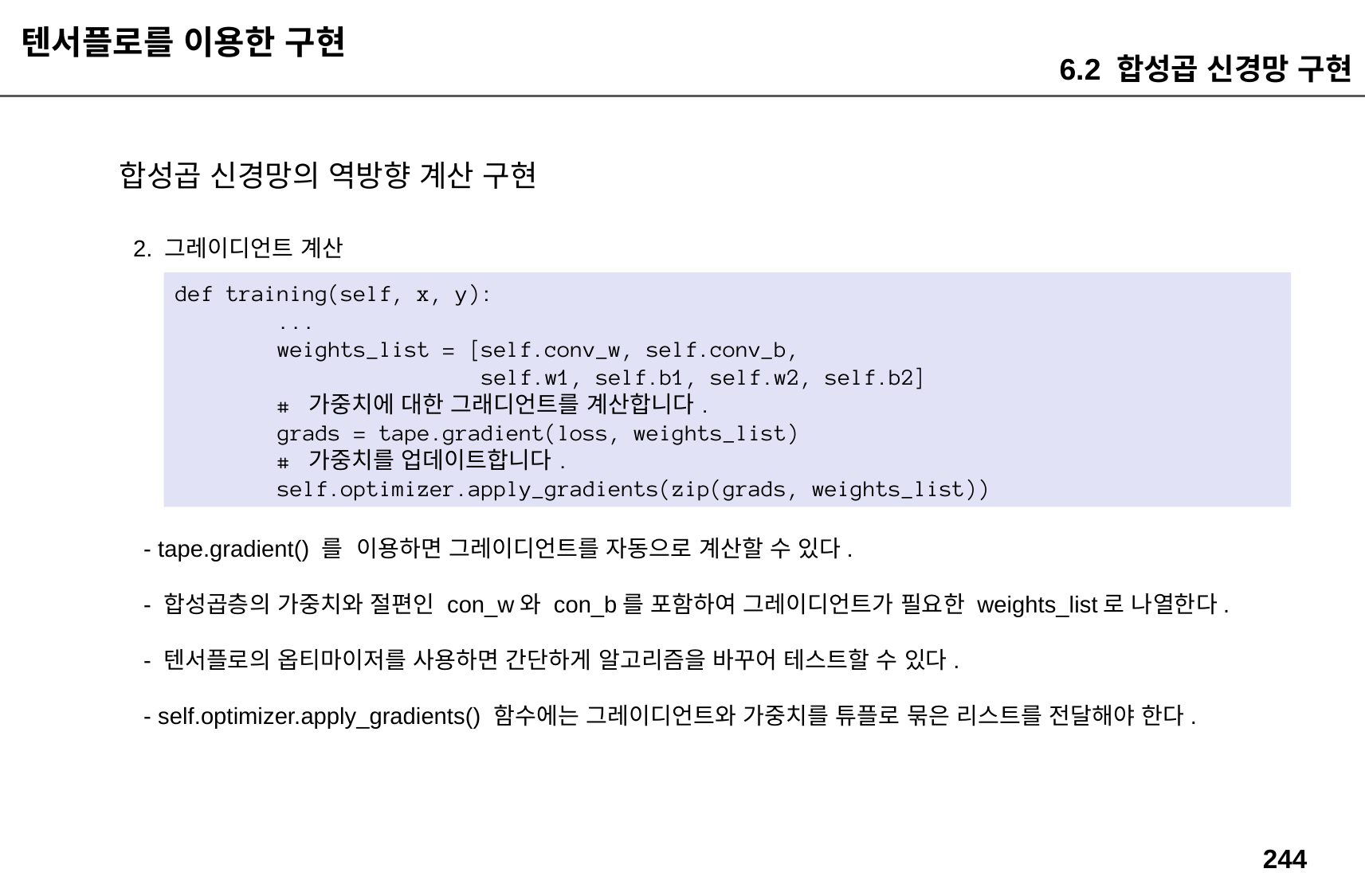

텐서플로를 이용한 구현
6.2 합성곱 신경망 구현
합성곱 신경망의 역방향 계산 구현
2. 그레이디언트 계산
def training(self, x, y):
        ...
        weights_list = [self.conv_w, self.conv_b,
                        self.w1, self.b1, self.w2, self.b2]
        # 가중치에 대한 그래디언트를 계산합니다.
        grads = tape.gradient(loss, weights_list)
        # 가중치를 업데이트합니다.
        self.optimizer.apply_gradients(zip(grads, weights_list))
- tape.gradient() 를  이용하면 그레이디언트를 자동으로 계산할 수 있다.

- 합성곱층의 가중치와 절편인 con_w와 con_b를 포함하여 그레이디언트가 필요한 weights_list로 나열한다.

- 텐서플로의 옵티마이저를 사용하면 간단하게 알고리즘을 바꾸어 테스트할 수 있다.

- self.optimizer.apply_gradients() 함수에는 그레이디언트와 가중치를 튜플로 묶은 리스트를 전달해야 한다.